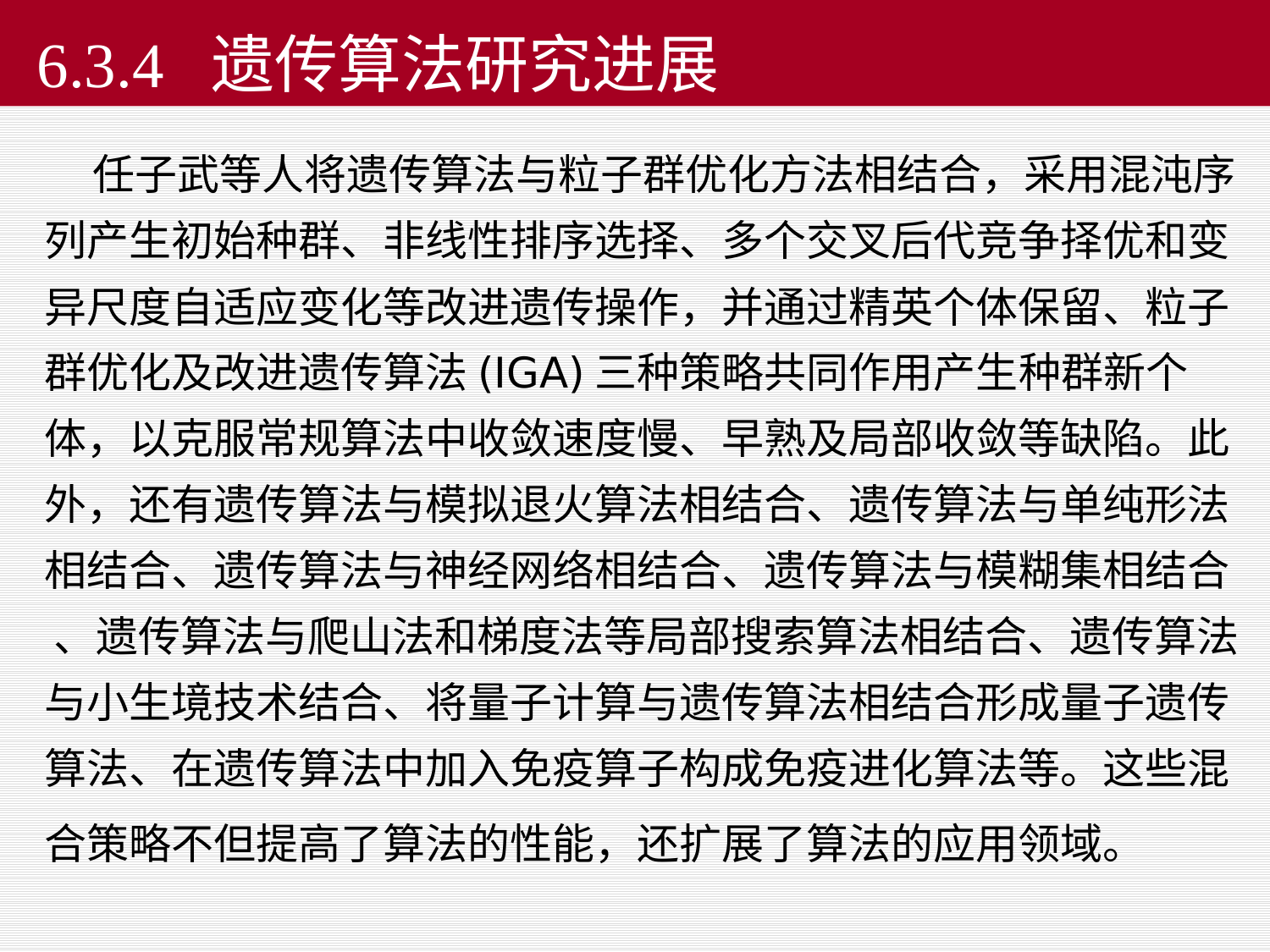

6.3.4  遗传算法研究进展
    任子武等人将遗传算法与粒子群优化方法相结合，采用混沌序列产生初始种群、非线性排序选择、多个交叉后代竞争择优和变异尺度自适应变化等改进遗传操作，并通过精英个体保留、粒子群优化及改进遗传算法(IGA)三种策略共同作用产生种群新个体，以克服常规算法中收敛速度慢、早熟及局部收敛等缺陷。此外，还有遗传算法与模拟退火算法相结合、遗传算法与单纯形法相结合、遗传算法与神经网络相结合、遗传算法与模糊集相结合 、遗传算法与爬山法和梯度法等局部搜索算法相结合、遗传算法与小生境技术结合、将量子计算与遗传算法相结合形成量子遗传算法、在遗传算法中加入免疫算子构成免疫进化算法等。这些混合策略不但提高了算法的性能，还扩展了算法的应用领域。

131